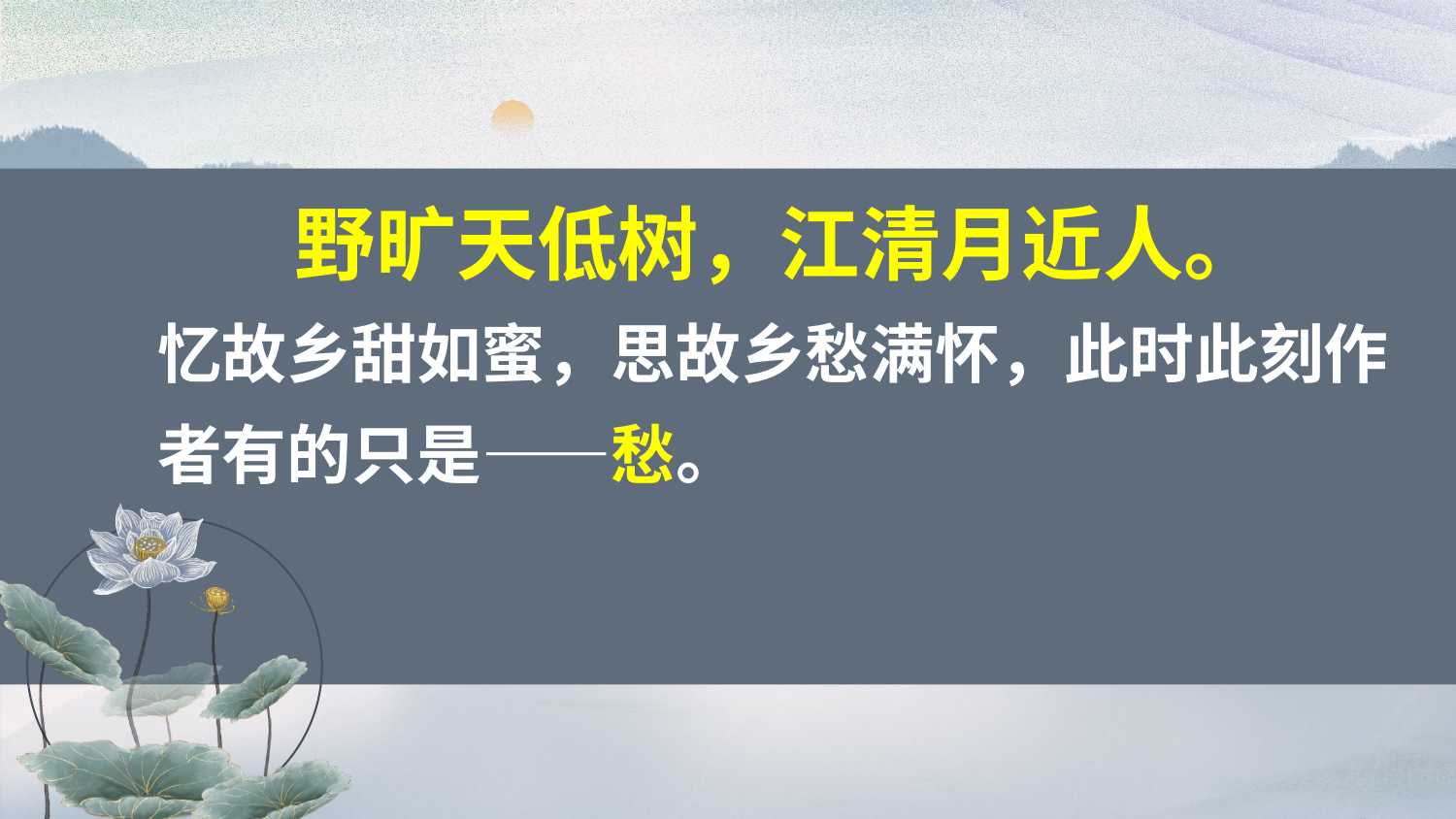

野旷天低树，江清月近人。
忆故乡甜如蜜，思故乡愁满怀，此时此刻作者有的只是——愁。